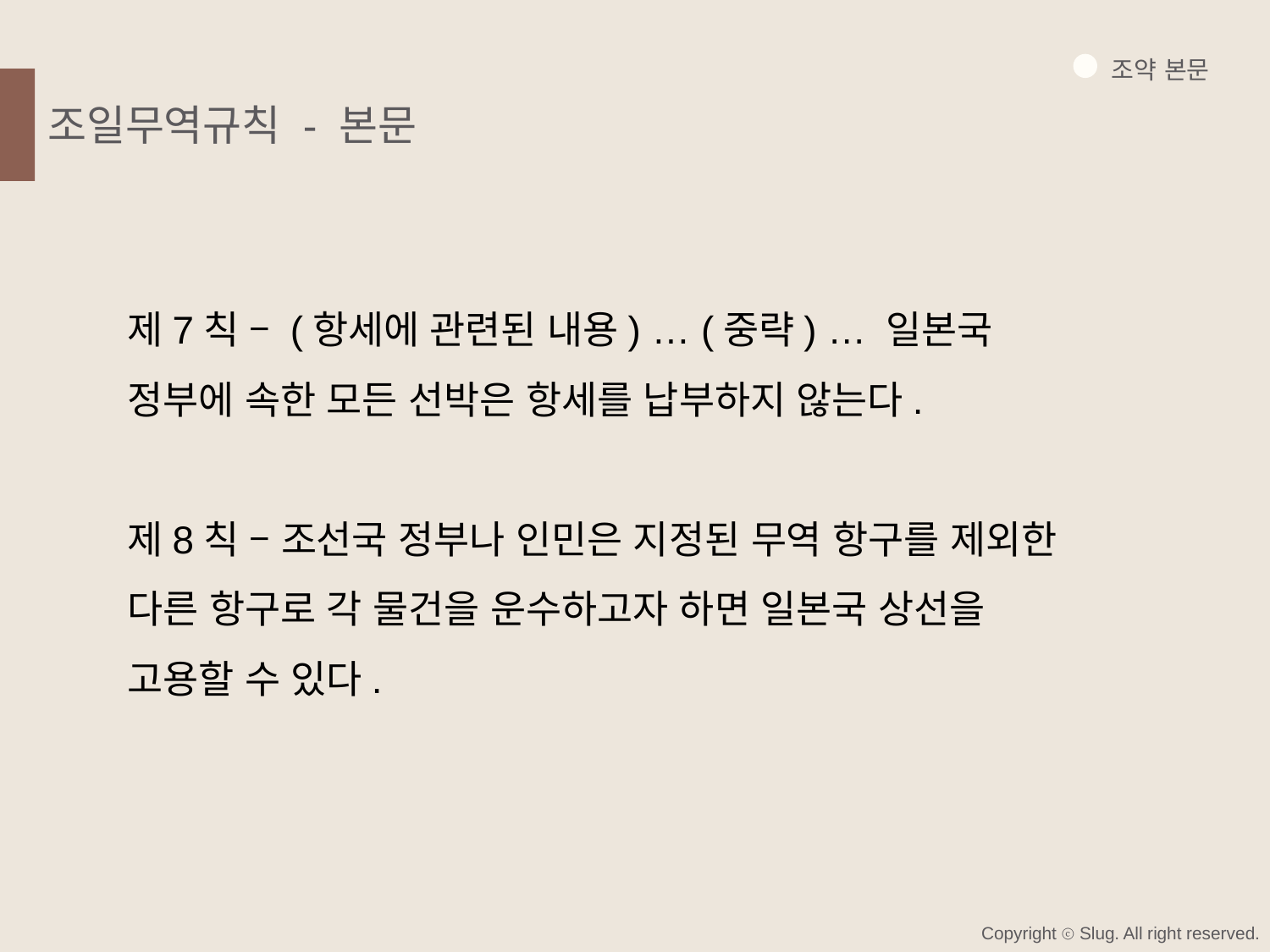

조약 본문

조일무역규칙 - 본문
제7칙 – (항세에 관련된 내용) … (중략) … 일본국 정부에 속한 모든 선박은 항세를 납부하지 않는다.

제8칙 – 조선국 정부나 인민은 지정된 무역 항구를 제외한 다른 항구로 각 물건을 운수하고자 하면 일본국 상선을 고용할 수 있다.